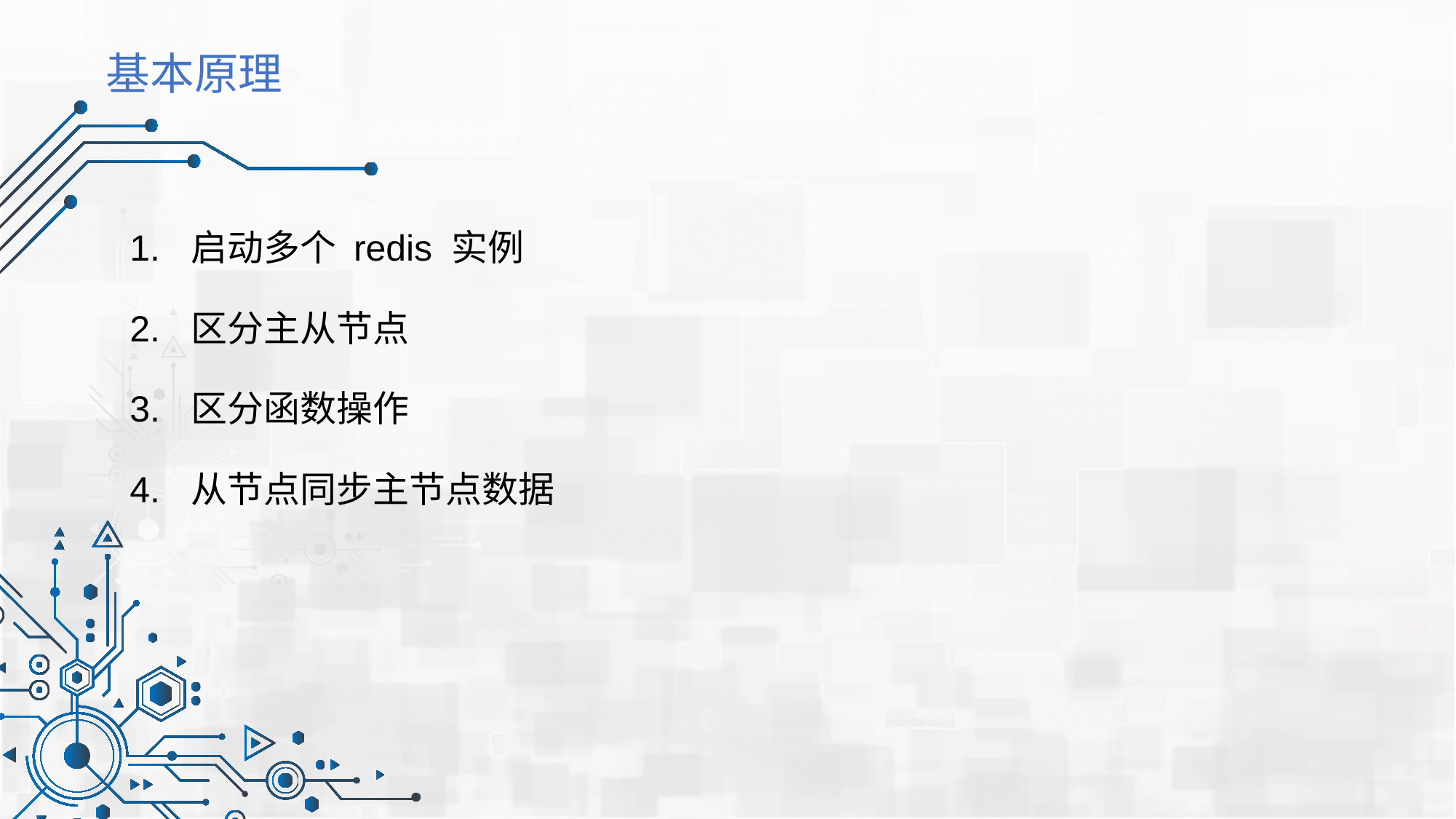

# 基本原理

启动多个 redis 实例
区分主从节点
区分函数操作
从节点同步主节点数据